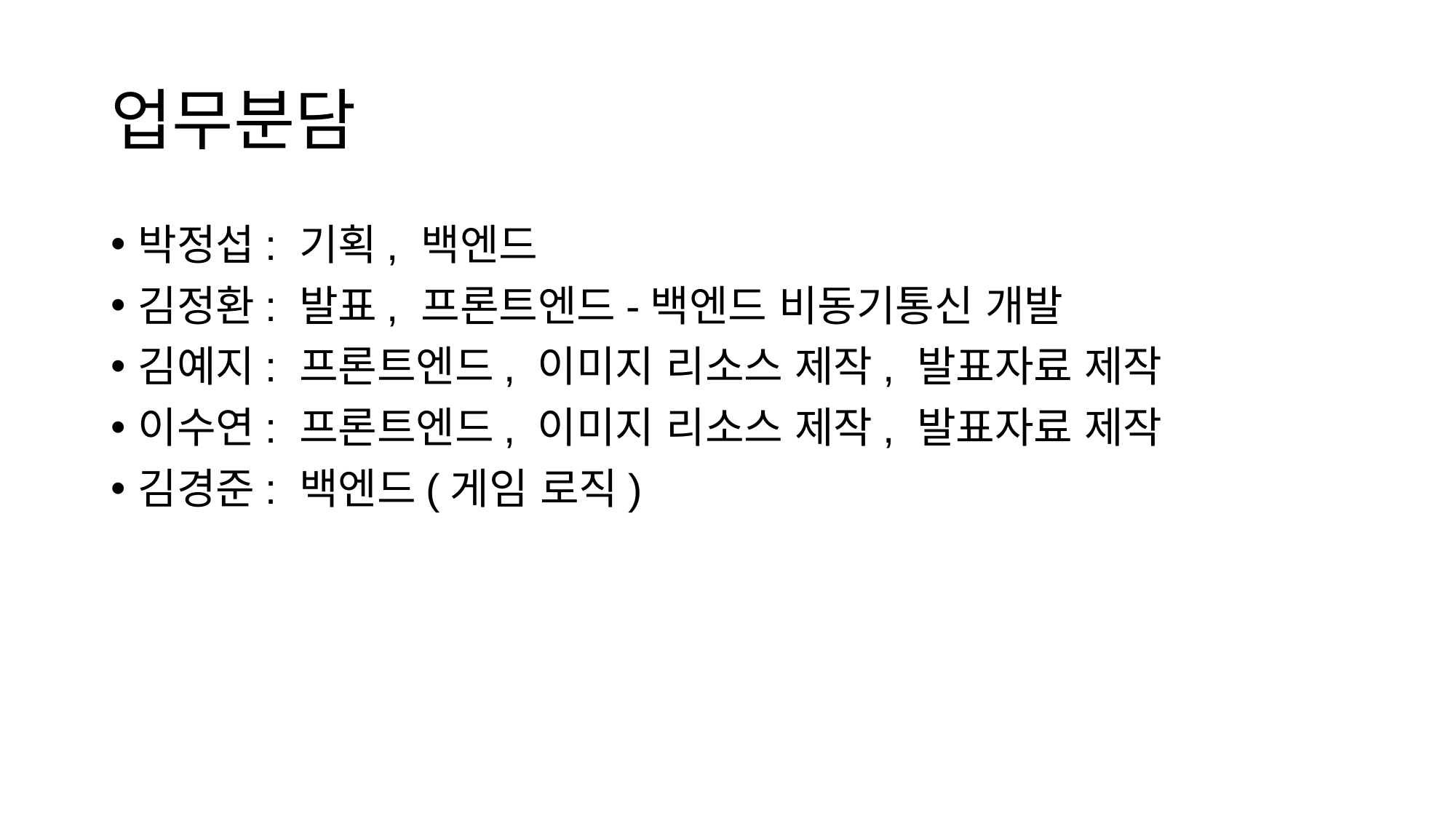

# 업무분담
박정섭: 기획, 백엔드
김정환: 발표, 프론트엔드-백엔드 비동기통신 개발
김예지: 프론트엔드, 이미지 리소스 제작, 발표자료 제작
이수연: 프론트엔드, 이미지 리소스 제작, 발표자료 제작
김경준: 백엔드(게임 로직)